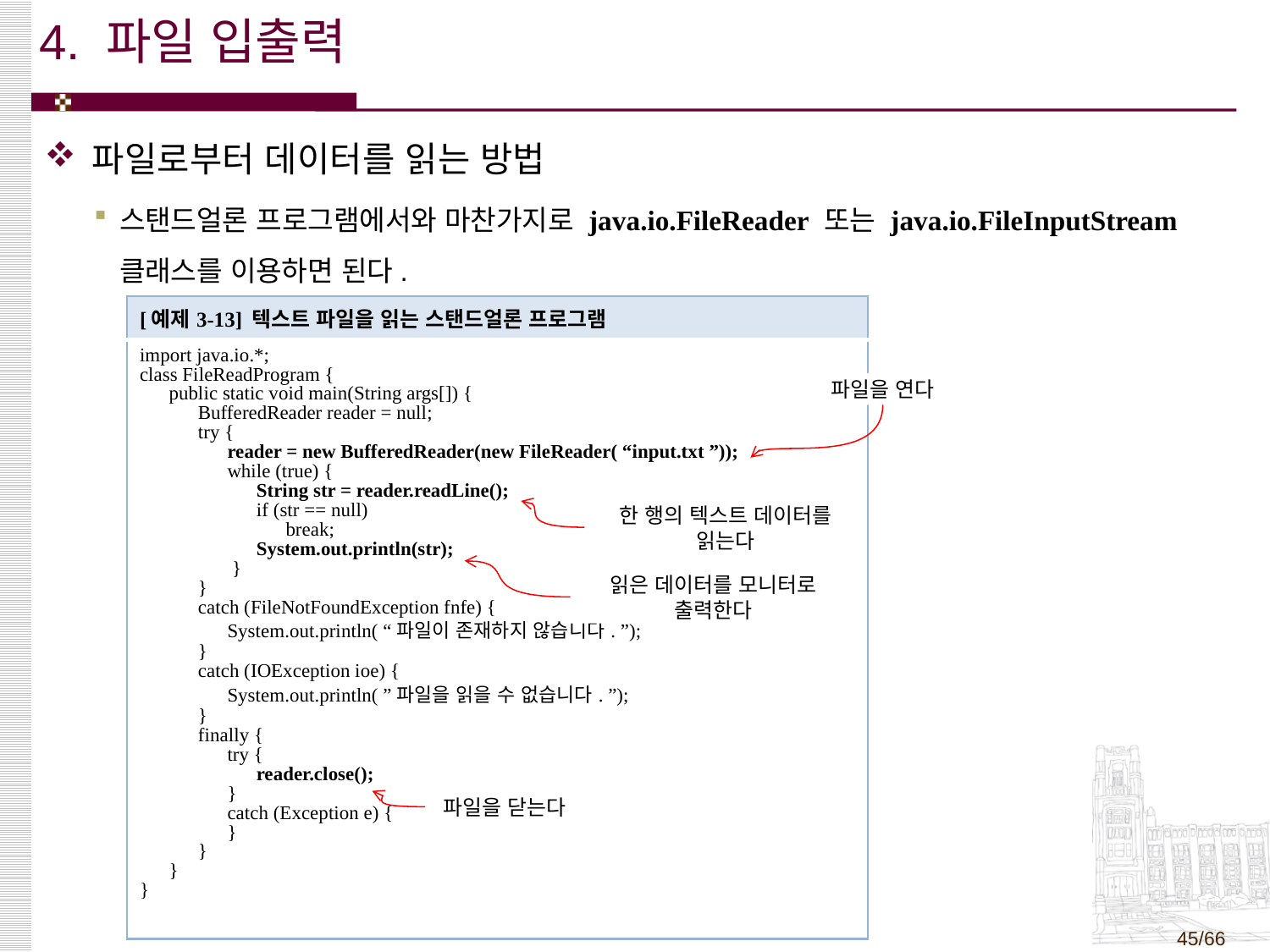

# 4. 파일 입출력
파일로부터 데이터를 읽는 방법
스탠드얼론 프로그램에서와 마찬가지로 java.io.FileReader 또는 java.io.FileInputStream 클래스를 이용하면 된다.

| [예제3-13] 텍스트 파일을 읽는 스탠드얼론 프로그램 |
| --- |
| import java.io.\*; class FileReadProgram { public static void main(String args[]) { BufferedReader reader = null; try { reader = new BufferedReader(new FileReader( “input.txt ”)); while (true) { String str = reader.readLine(); if (str == null) break; System.out.println(str); } } catch (FileNotFoundException fnfe) { System.out.println( “파일이 존재하지 않습니다. ”); } catch (IOException ioe) { System.out.println( ”파일을 읽을 수 없습니다. ”); } finally { try { reader.close(); } catch (Exception e) { } } } } |
파일을 연다
한 행의 텍스트 데이터를 읽는다
읽은 데이터를 모니터로 출력한다
파일을 닫는다